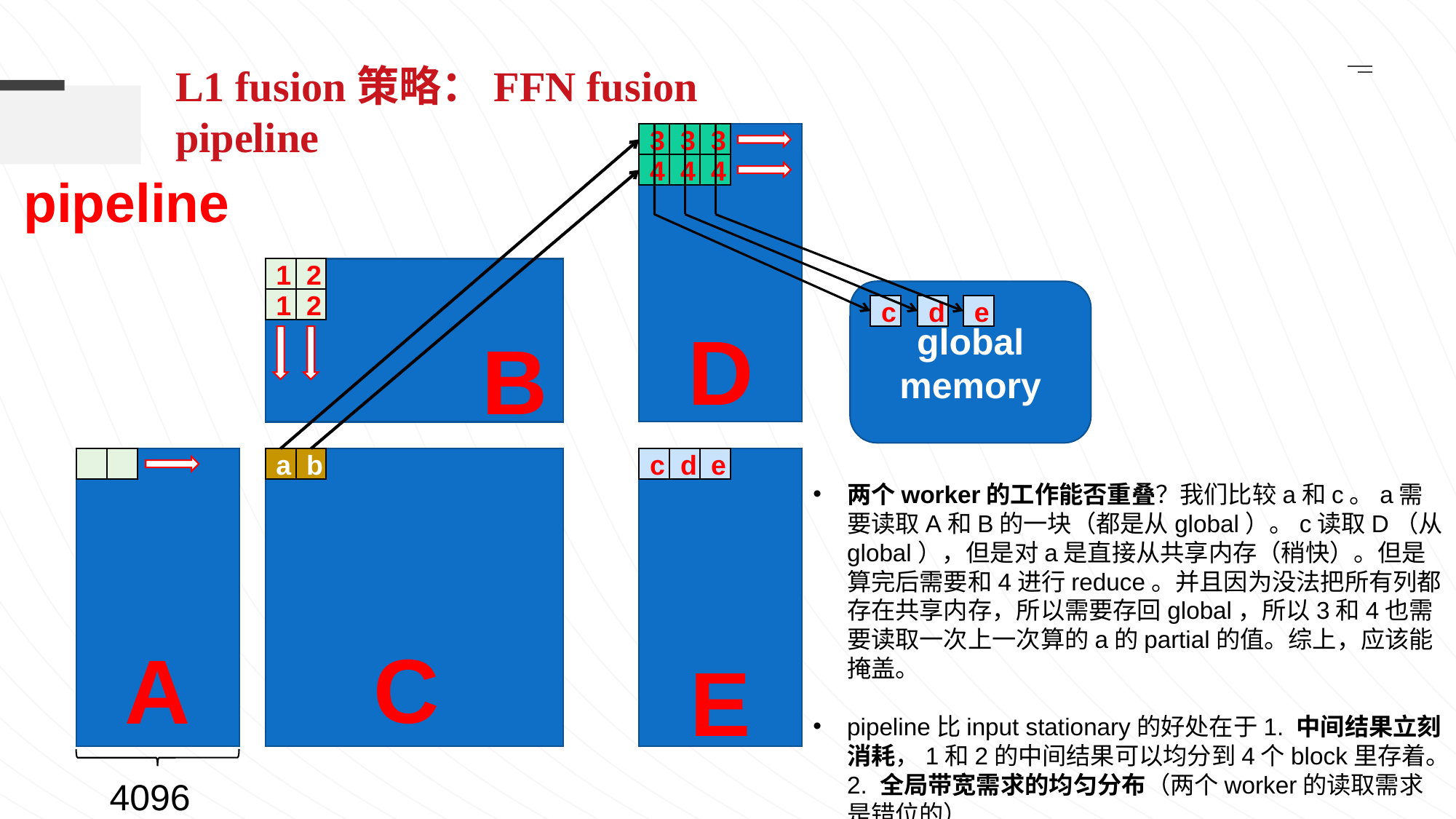

L1 fusion策略：FFN fusion pipeline

3
3
3

4
4
4
pipeline

1
2
global memory
1
2
c
d
e
D
B

C
a
b

c
d
e

两个worker的工作能否重叠？我们比较a和c。a需要读取A和B的一块（都是从global）。c读取D（从global），但是对a是直接从共享内存（稍快）。但是算完后需要和4进行reduce。并且因为没法把所有列都存在共享内存，所以需要存回global，所以3和4也需要读取一次上一次算的a的partial的值。综上，应该能掩盖。

pipeline比input stationary的好处在于1. 中间结果立刻消耗，1和2的中间结果可以均分到4个block里存着。2. 全局带宽需求的均匀分布（两个worker的读取需求是错位的）
A
E

4096